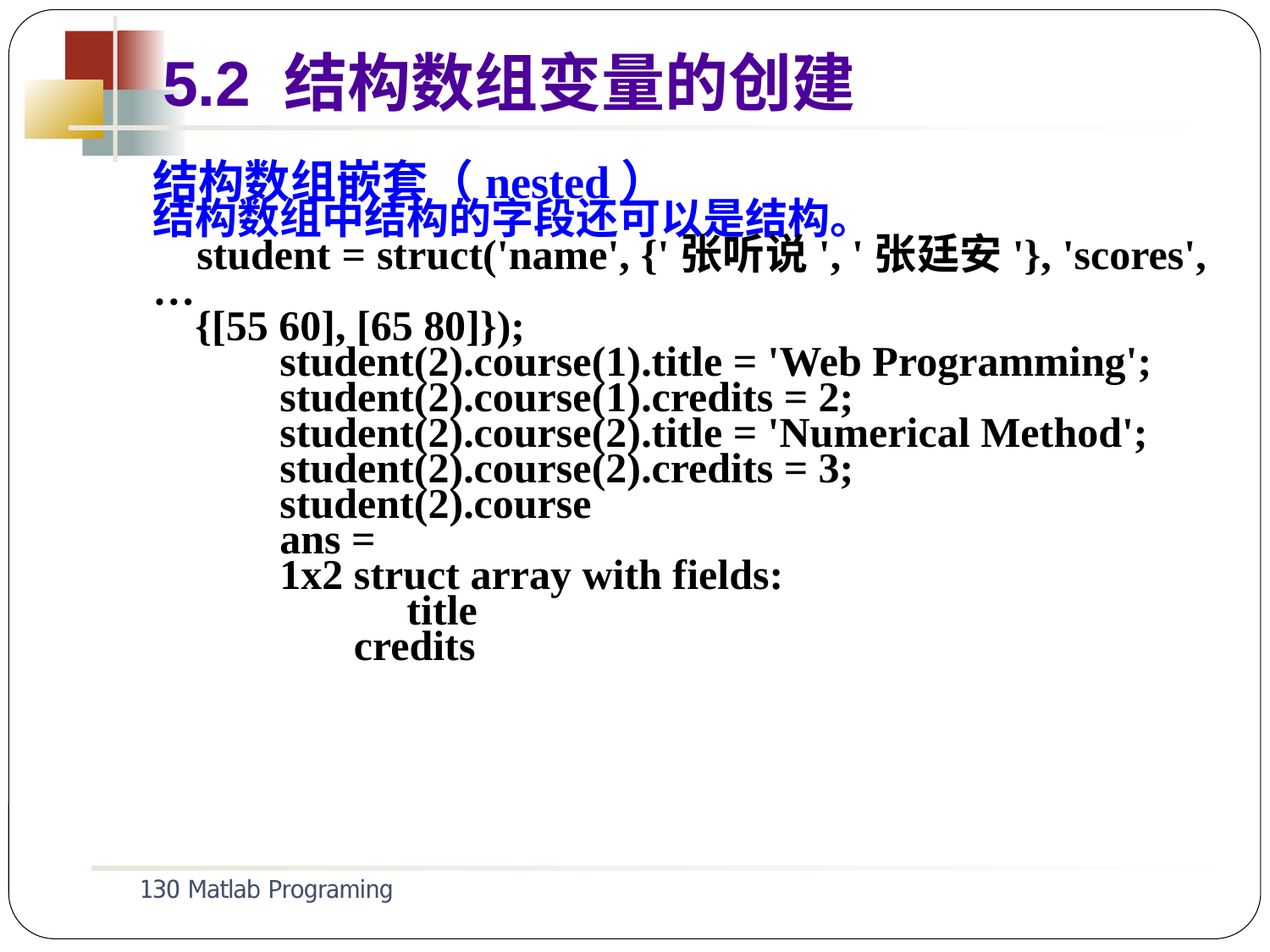

5.2 结构数组变量的创建
结构数组嵌套（nested）
结构数组中结构的字段还可以是结构。
    student = struct('name', {'张听说', '张廷安'}, 'scores', …
    {[55 60], [65 80]});
	student(2).course(1).title = 'Web Programming';
	student(2).course(1).credits = 2;
	student(2).course(2).title = 'Numerical Method';
	student(2).course(2).credits = 3;
	student(2).course
	ans =
	1x2 struct array with fields:
	   	title
	       credits
130 Matlab Programing